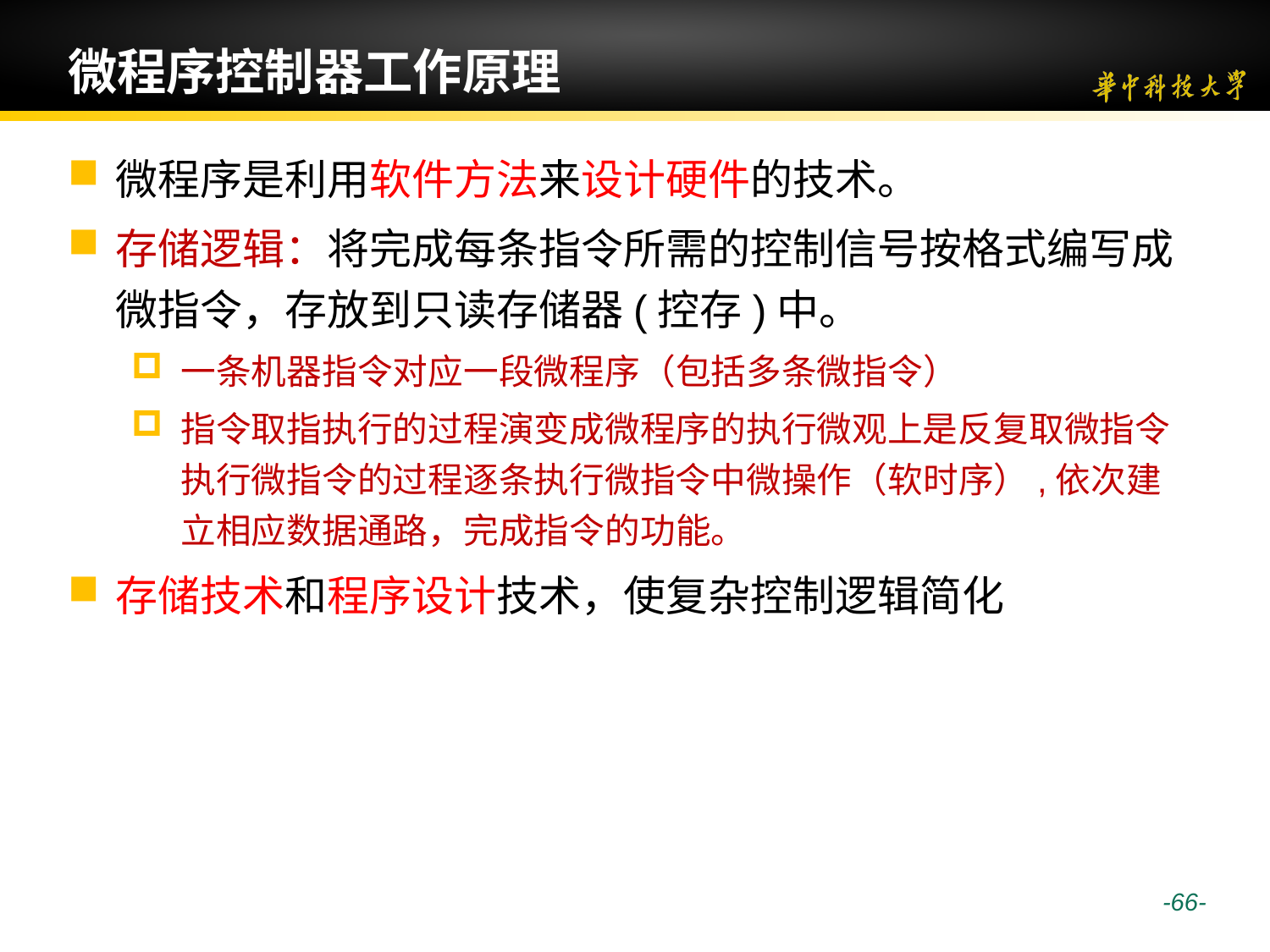

# 微程序控制器工作原理
微程序是利用软件方法来设计硬件的技术。
存储逻辑：将完成每条指令所需的控制信号按格式编写成微指令，存放到只读存储器(控存)中。
一条机器指令对应一段微程序（包括多条微指令）
指令取指执行的过程演变成微程序的执行微观上是反复取微指令执行微指令的过程逐条执行微指令中微操作（软时序）,依次建立相应数据通路，完成指令的功能。
存储技术和程序设计技术，使复杂控制逻辑简化
 -66-